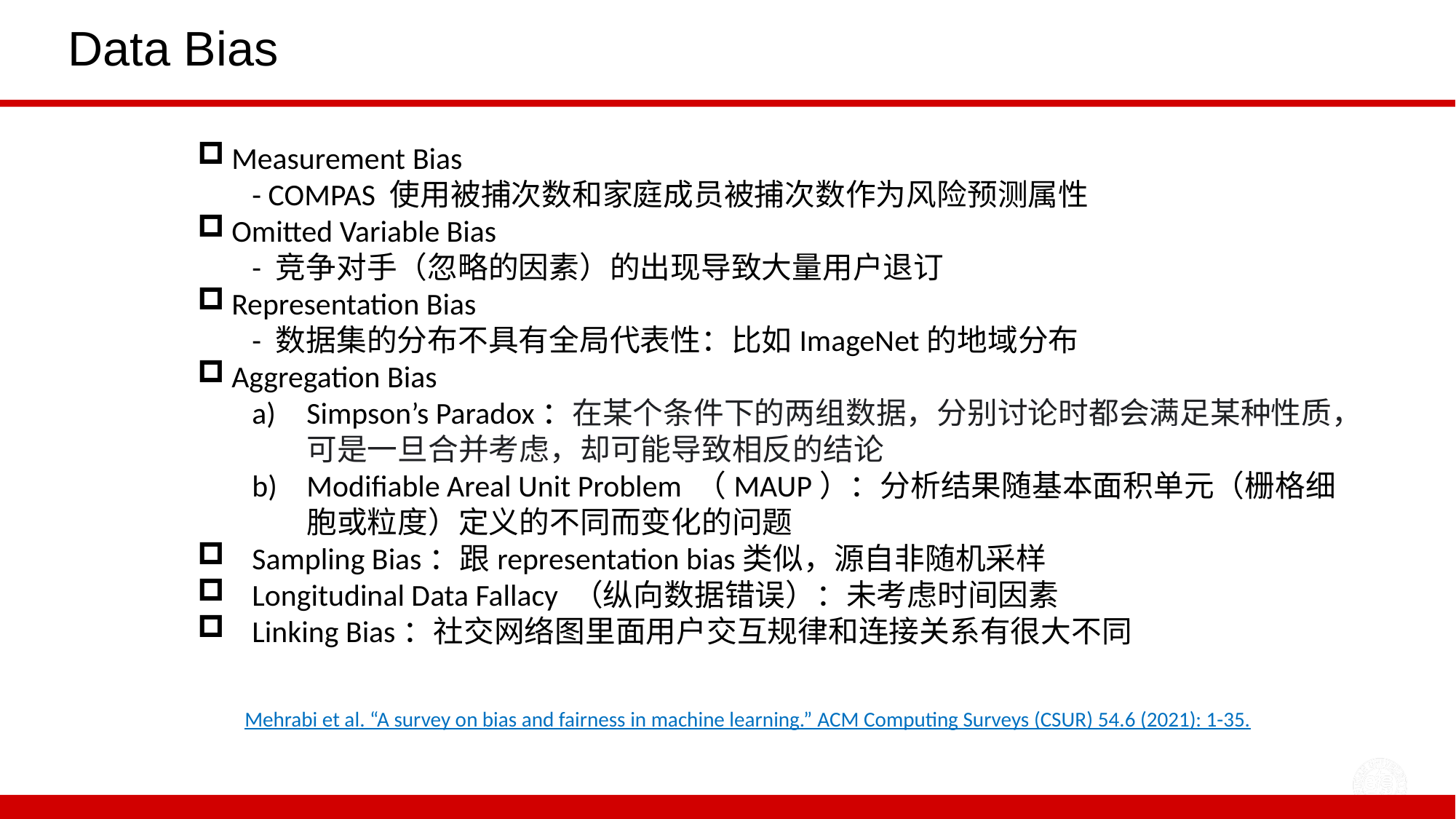

# Data Bias
Measurement Bias
- COMPAS 使用被捕次数和家庭成员被捕次数作为风险预测属性
Omitted Variable Bias
- 竞争对手（忽略的因素）的出现导致大量用户退订
Representation Bias
- 数据集的分布不具有全局代表性：比如ImageNet的地域分布
Aggregation Bias
Simpson’s Paradox：在某个条件下的两组数据，分别讨论时都会满足某种性质，可是一旦合并考虑，却可能导致相反的结论
Modifiable Areal Unit Problem （MAUP）：分析结果随基本面积单元（栅格细胞或粒度）定义的不同而变化的问题
Sampling Bias：跟representation bias类似，源自非随机采样
Longitudinal Data Fallacy （纵向数据错误）：未考虑时间因素
Linking Bias：社交网络图里面用户交互规律和连接关系有很大不同
Mehrabi et al. “A survey on bias and fairness in machine learning.” ACM Computing Surveys (CSUR) 54.6 (2021): 1-35.